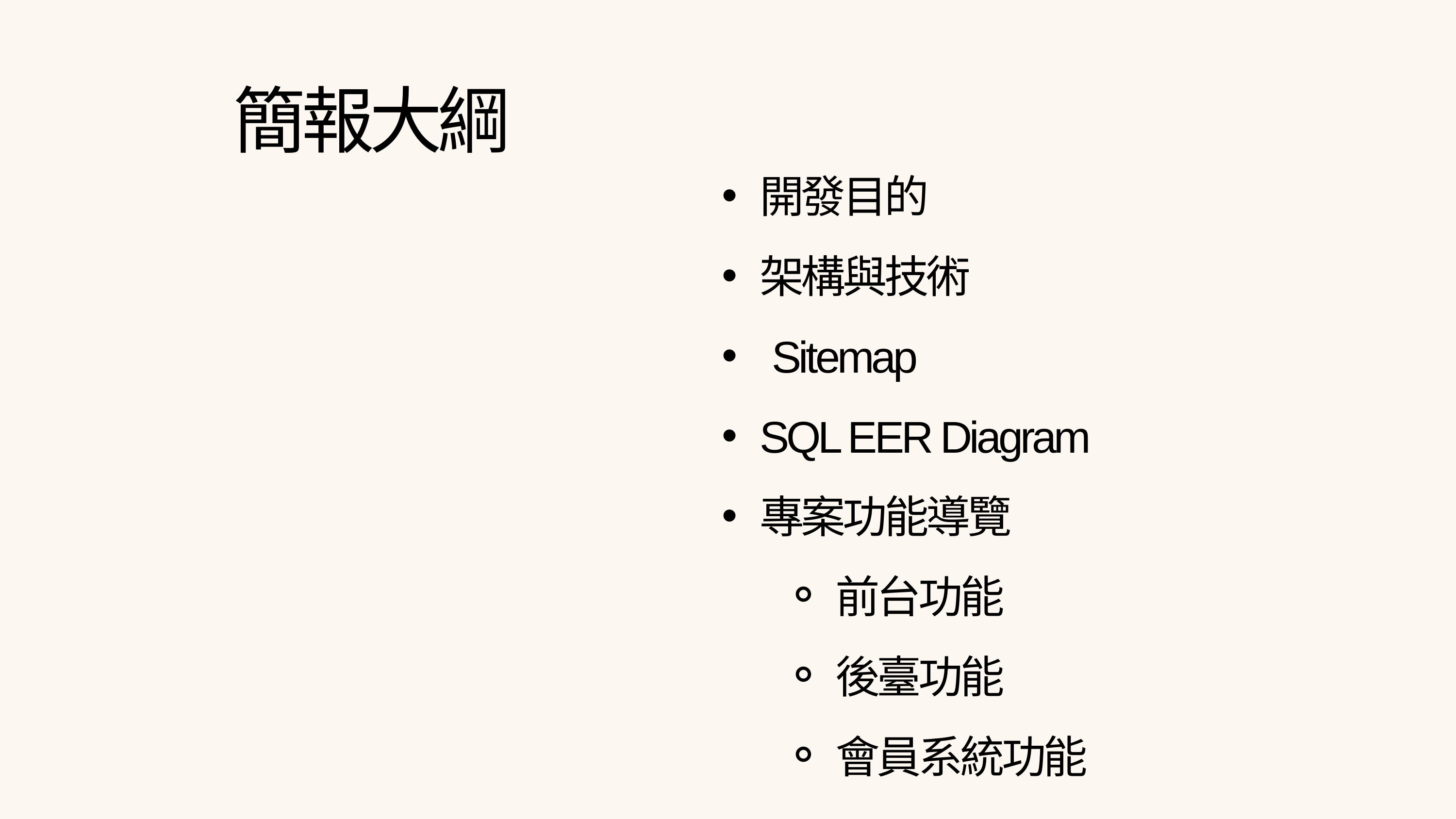

簡報大綱
開發目的
架構與技術
 Sitemap
SQL EER Diagram
專案功能導覽
前台功能
後臺功能
會員系統功能